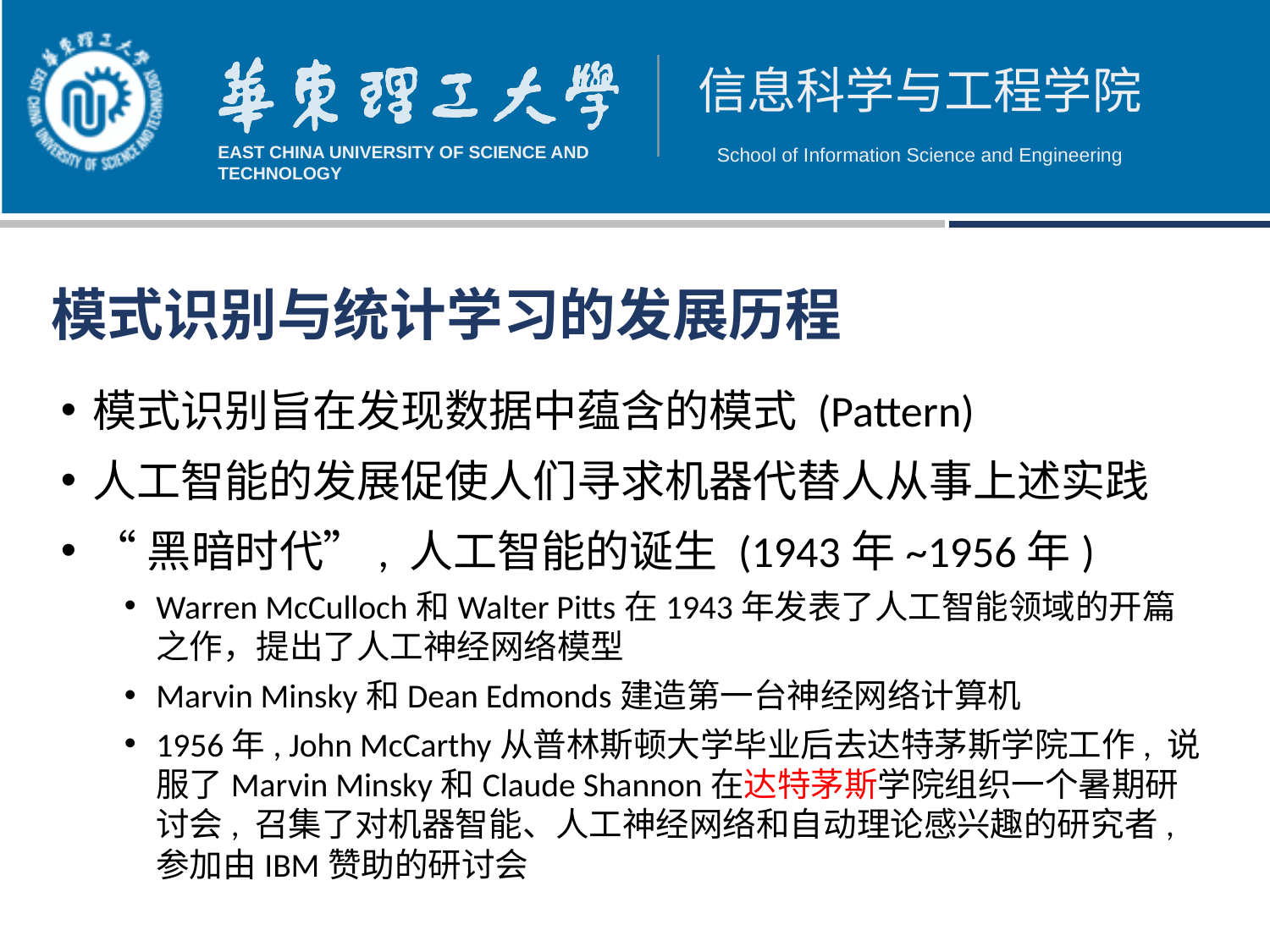

模式识别与统计学习的发展历程
模式识别旨在发现数据中蕴含的模式 (Pattern)
人工智能的发展促使人们寻求机器代替人从事上述实践
“黑暗时代”, 人工智能的诞生 (1943年~1956年)
Warren McCulloch和Walter Pitts在1943年发表了人工智能领域的开篇之作，提出了人工神经网络模型
Marvin Minsky和Dean Edmonds建造第一台神经网络计算机
1956年, John McCarthy从普林斯顿大学毕业后去达特茅斯学院工作, 说服了Marvin Minsky和Claude Shannon在达特茅斯学院组织一个暑期研讨会, 召集了对机器智能、人工神经网络和自动理论感兴趣的研究者, 参加由IBM赞助的研讨会
12